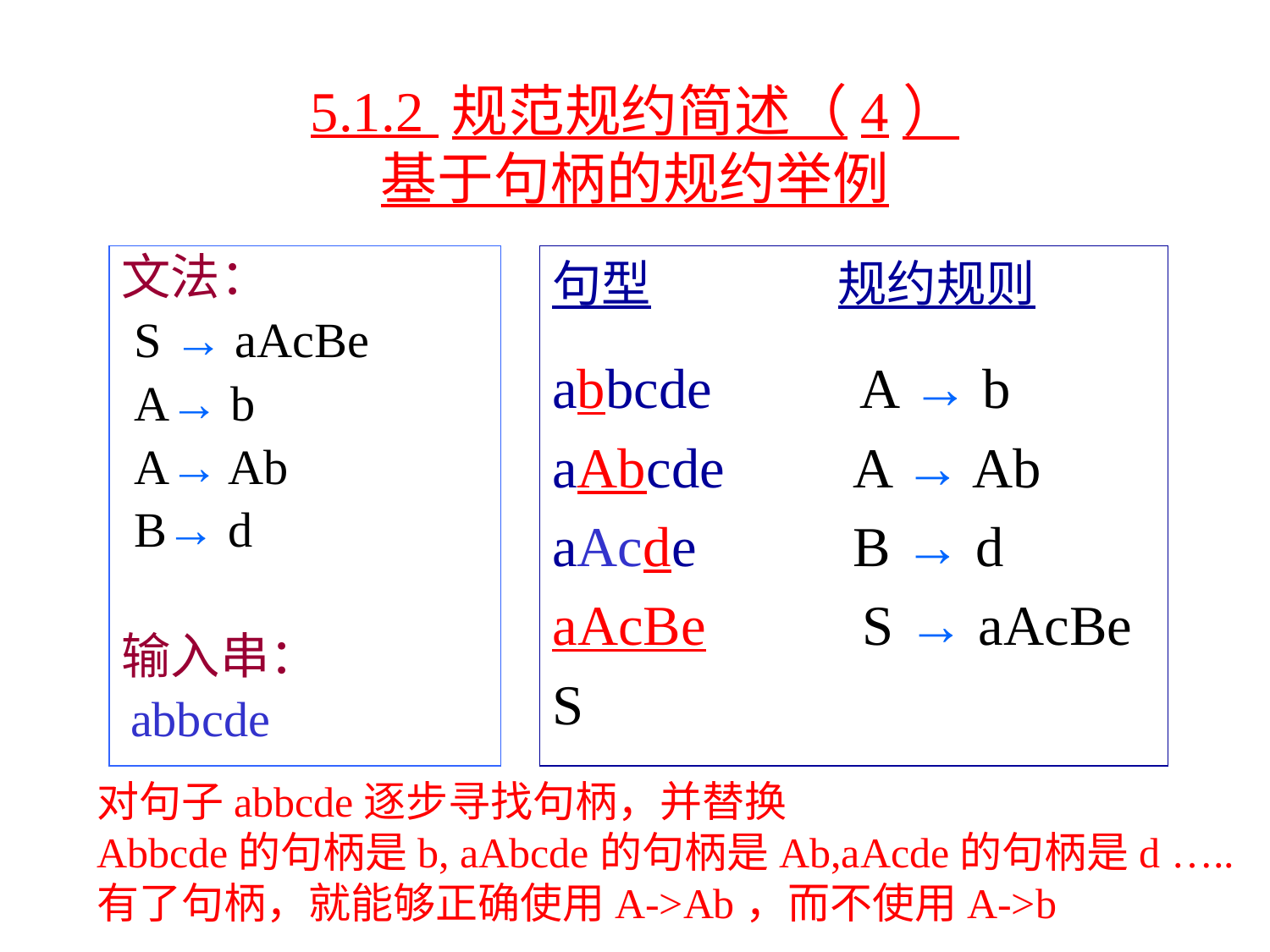

# 5.1.2 规范规约简述（4） 基于句柄的规约举例
文法：
 S → aAcBe
 A→ b
 A→ Ab
 B→ d

输入串：
 abbcde
句型                 规约规则

abbcde            A → b
aAbcde         A → Ab
aAcde           B → d
aAcBe           S → aAcBe
S
对句子abbcde逐步寻找句柄，并替换
Abbcde的句柄是b, aAbcde的句柄是Ab,aAcde的句柄是d …..
有了句柄，就能够正确使用A->Ab，而不使用A->b